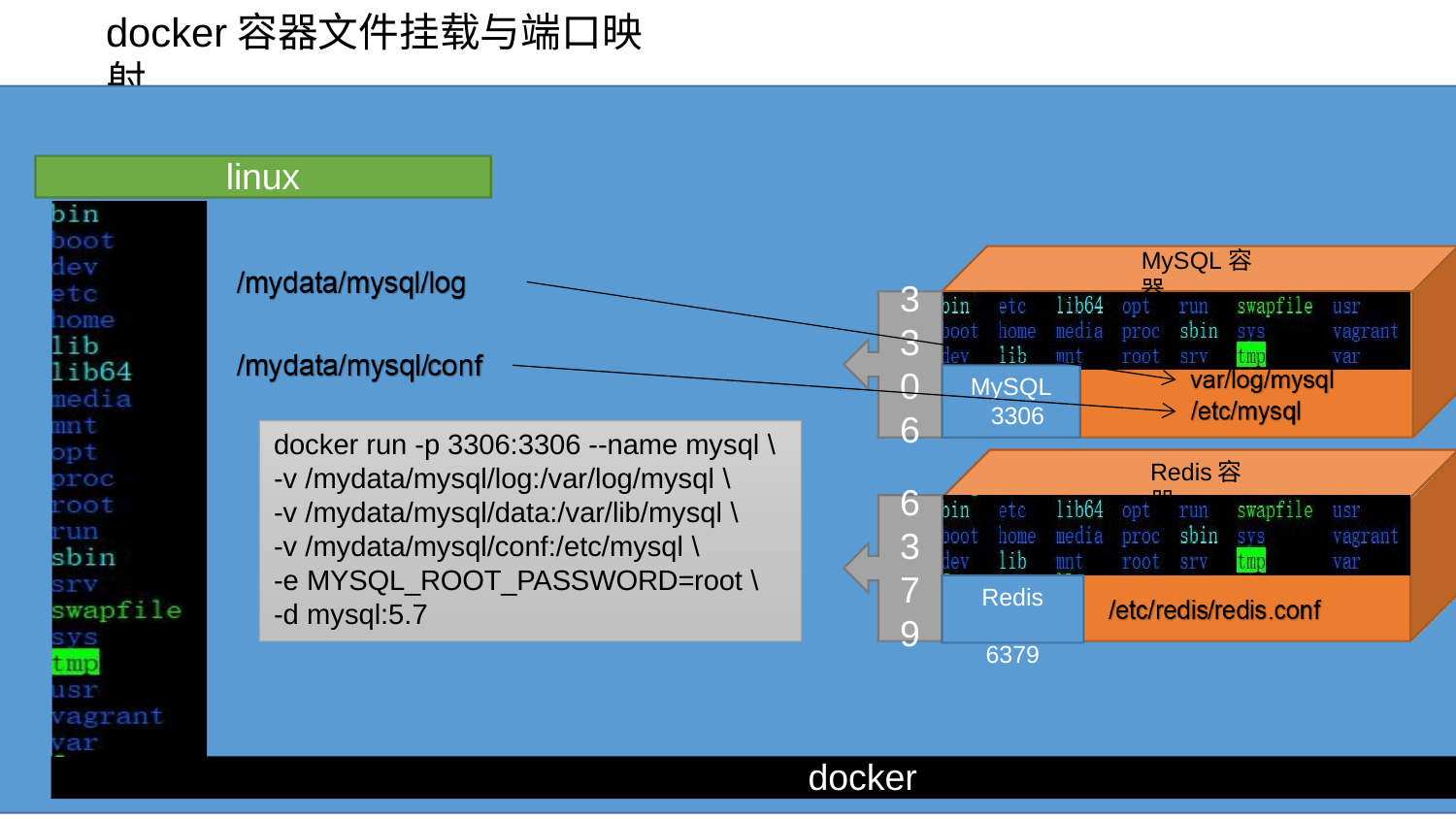

# docker容器文件挂载与端口映射

linux

MySQL容器

3
3
0
6
6
3
7
9

MySQL  3306
docker run -p 3306:3306 --name mysql \
-v /mydata/mysql/log:/var/log/mysql \
-v /mydata/mysql/data:/var/lib/mysql \
-v /mydata/mysql/conf:/etc/mysql \
-e MYSQL_ROOT_PASSWORD=root \
-d mysql:5.7
Redis容器

Redis  6379

docker